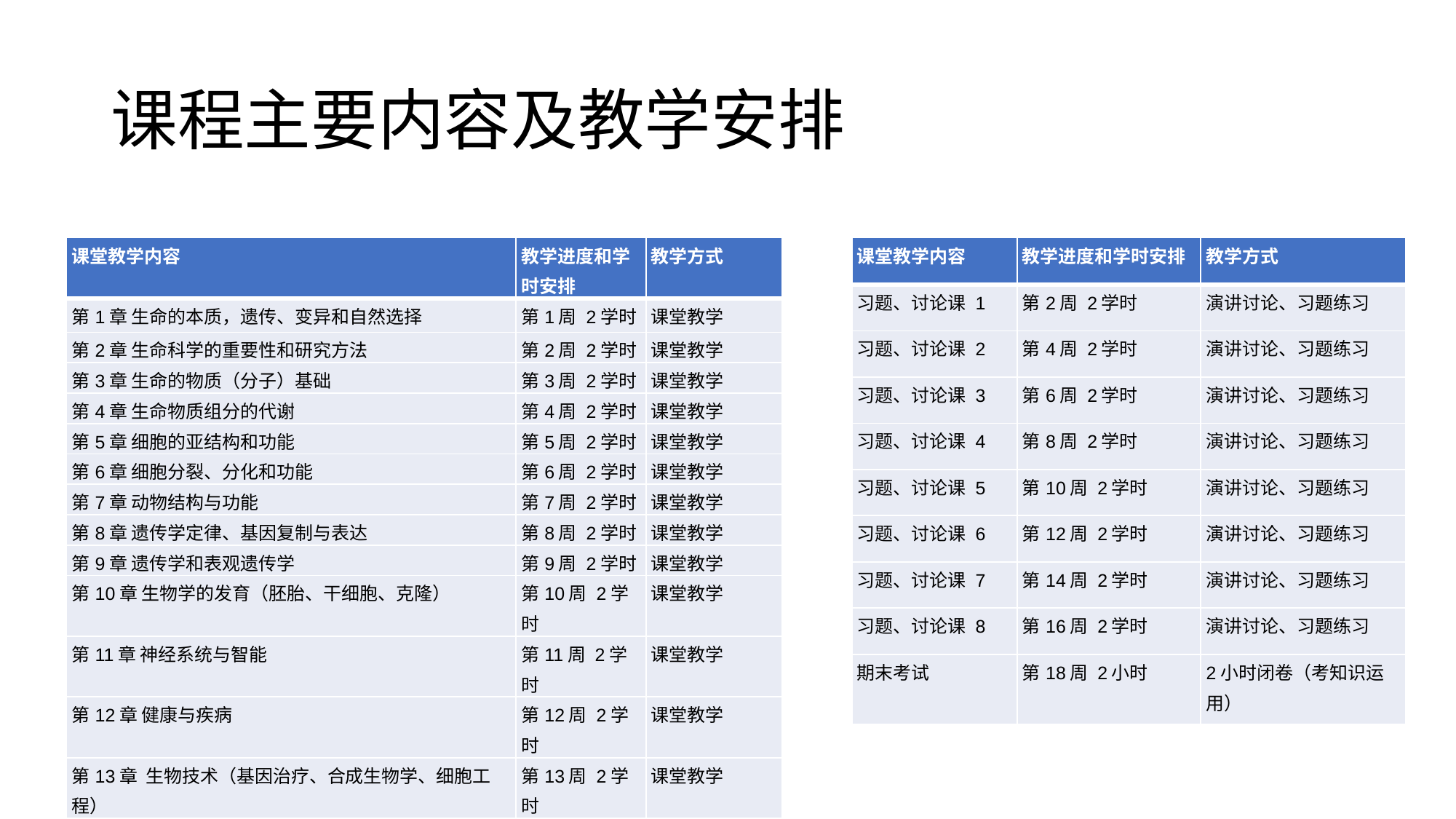

# 课程主要内容及教学安排
| 课堂教学内容 | 教学进度和学时安排 | 教学方式 |
| --- | --- | --- |
| 第1章 生命的本质，遗传、变异和自然选择 | 第1周 2学时 | 课堂教学 |
| 第2章 生命科学的重要性和研究方法 | 第2周 2学时 | 课堂教学 |
| 第3章 生命的物质（分子）基础 | 第3周 2学时 | 课堂教学 |
| 第4章 生命物质组分的代谢 | 第4周 2学时 | 课堂教学 |
| 第5章 细胞的亚结构和功能 | 第5周 2学时 | 课堂教学 |
| 第6章 细胞分裂、分化和功能 | 第6周 2学时 | 课堂教学 |
| 第7章 动物结构与功能 | 第7周 2学时 | 课堂教学 |
| 第8章 遗传学定律、基因复制与表达 | 第8周 2学时 | 课堂教学 |
| 第9章 遗传学和表观遗传学 | 第9周 2学时 | 课堂教学 |
| 第10章 生物学的发育（胚胎、干细胞、克隆） | 第10周 2学时 | 课堂教学 |
| 第11章 神经系统与智能 | 第11周 2学时 | 课堂教学 |
| 第12章 健康与疾病 | 第12周 2学时 | 课堂教学 |
| 第13章 生物技术（基因治疗、合成生物学、细胞工程） | 第13周 2学时 | 课堂教学 |
| 第14章 生命的进化和微进化 | 第14周 2学时 | 课堂教学 |
| 第15章 生命的起源和多样性 | 第15周 2学时 | 课堂教学 |
| 第16章 生态系统和社会行为 | 第16周 2学时 | 课堂教学 |
| 课堂教学内容 | 教学进度和学时安排 | 教学方式 |
| --- | --- | --- |
| 习题、讨论课 1 | 第2周 2学时 | 演讲讨论、习题练习 |
| 习题、讨论课 2 | 第4周 2学时 | 演讲讨论、习题练习 |
| 习题、讨论课 3 | 第6周 2学时 | 演讲讨论、习题练习 |
| 习题、讨论课 4 | 第8周 2学时 | 演讲讨论、习题练习 |
| 习题、讨论课 5 | 第10周 2学时 | 演讲讨论、习题练习 |
| 习题、讨论课 6 | 第12周 2学时 | 演讲讨论、习题练习 |
| 习题、讨论课 7 | 第14周 2学时 | 演讲讨论、习题练习 |
| 习题、讨论课 8 | 第16周 2学时 | 演讲讨论、习题练习 |
| 期末考试 | 第18周 2小时 | 2小时闭卷（考知识运用） |